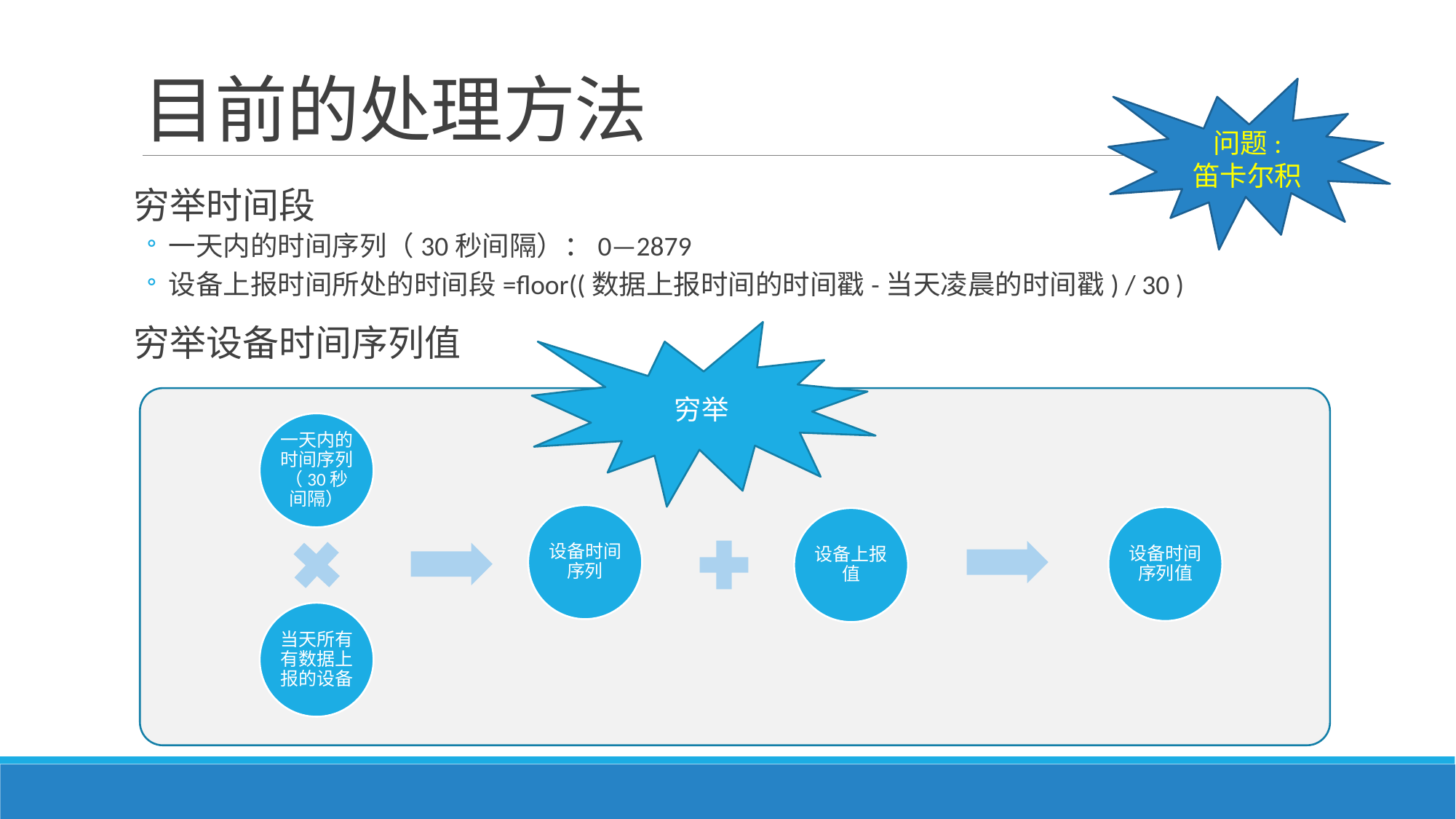

# 目前的处理方法
问题:
笛卡尔积
穷举时间段
一天内的时间序列（30秒间隔）：0—2879
设备上报时间所处的时间段=floor((数据上报时间的时间戳-当天凌晨的时间戳) / 30 )
穷举设备时间序列值
穷举

一天内的时间序列（30秒间隔）

设备时间序列

设备时间序列值

设备上报值

当天所有有数据上报的设备